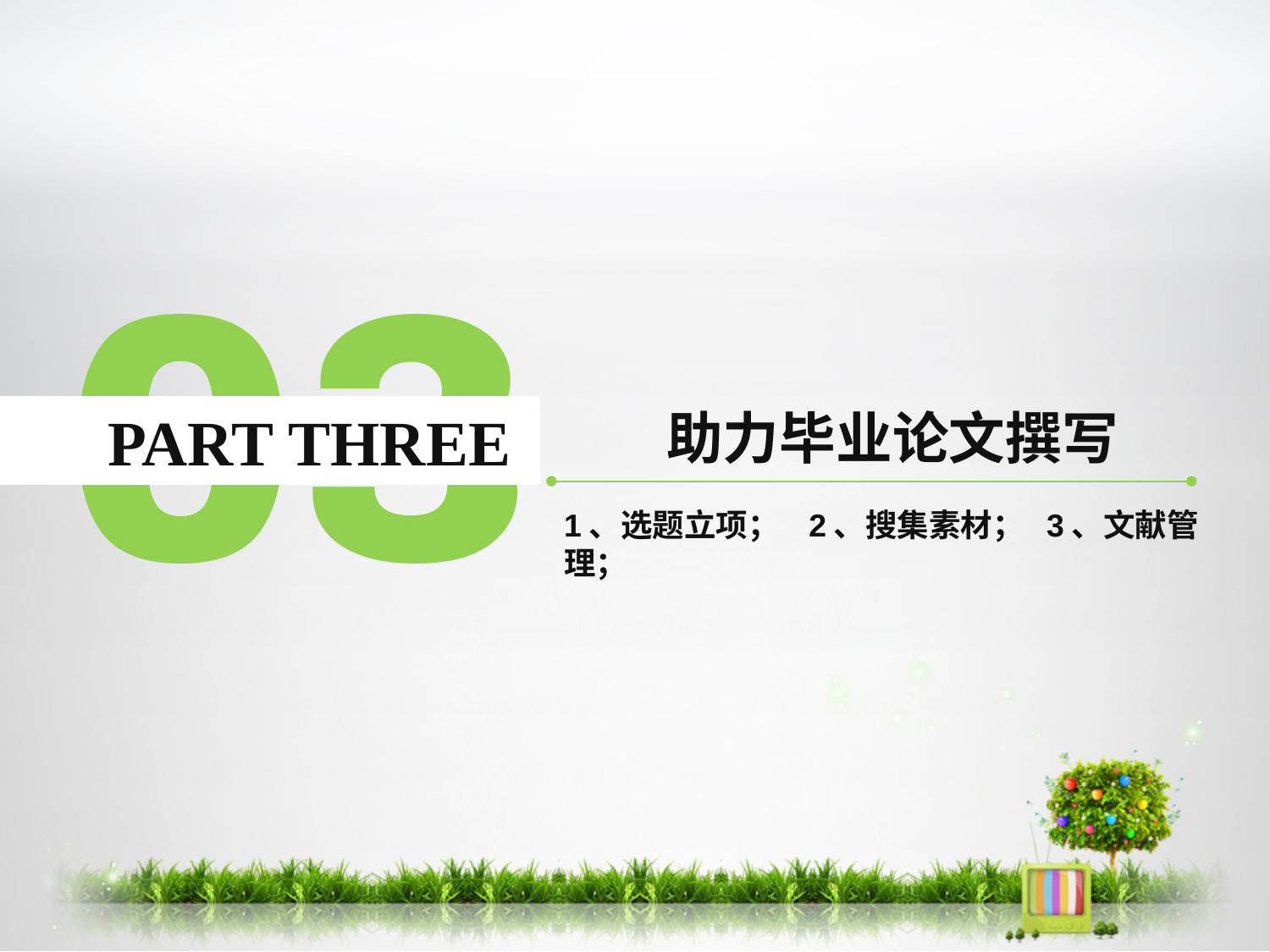

03
      PART THREE
助力毕业论文撰写
1、选题立项；   2、搜集素材；  3、文献管理；